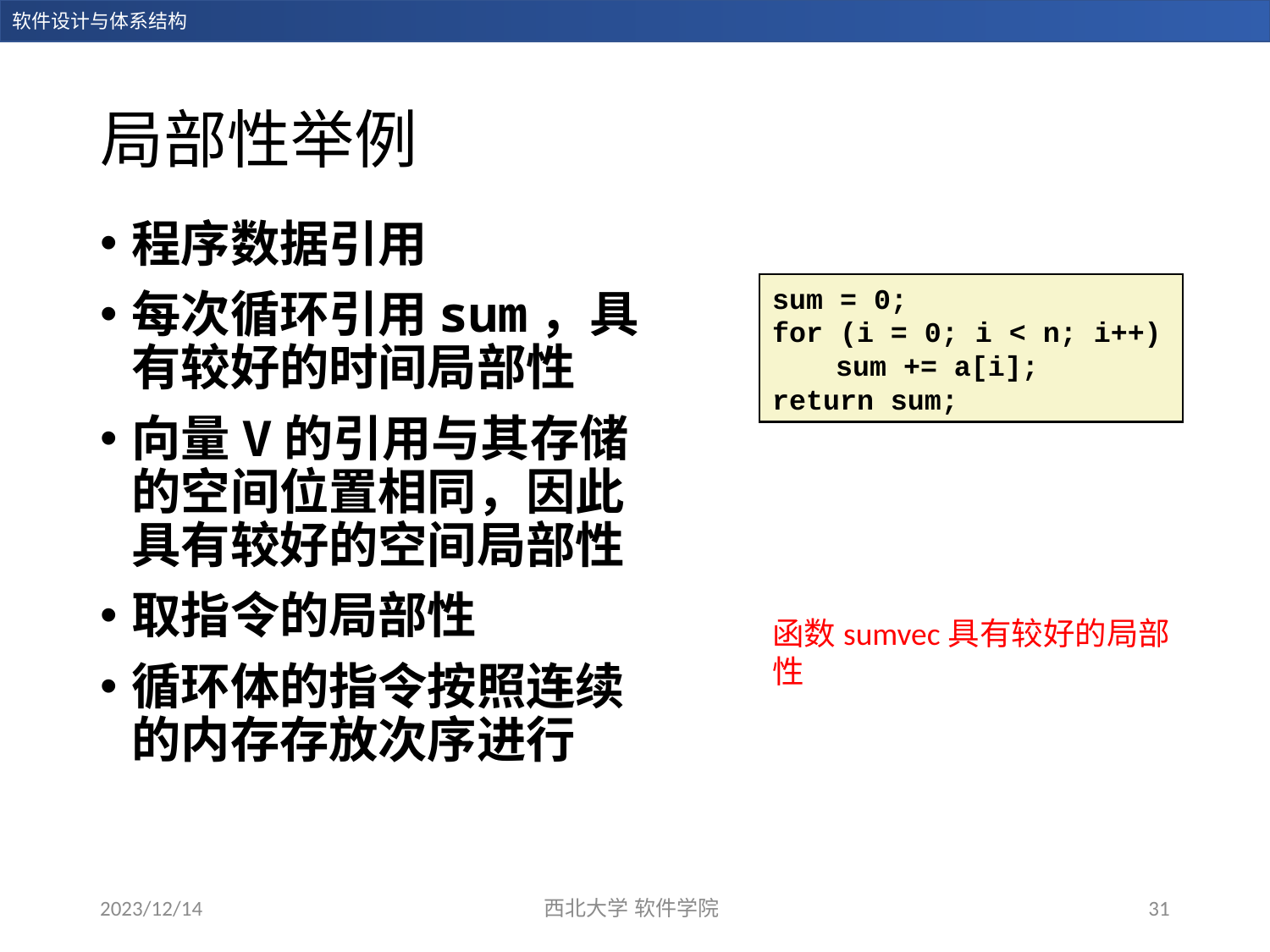

# 局部性举例
程序数据引用
每次循环引用sum，具有较好的时间局部性
向量V的引用与其存储的空间位置相同，因此具有较好的空间局部性
取指令的局部性
循环体的指令按照连续的内存存放次序进行
sum = 0;
for (i = 0; i < n; i++)
	sum += a[i];
return sum;
函数sumvec具有较好的局部性
2023/12/14
西北大学 软件学院
31